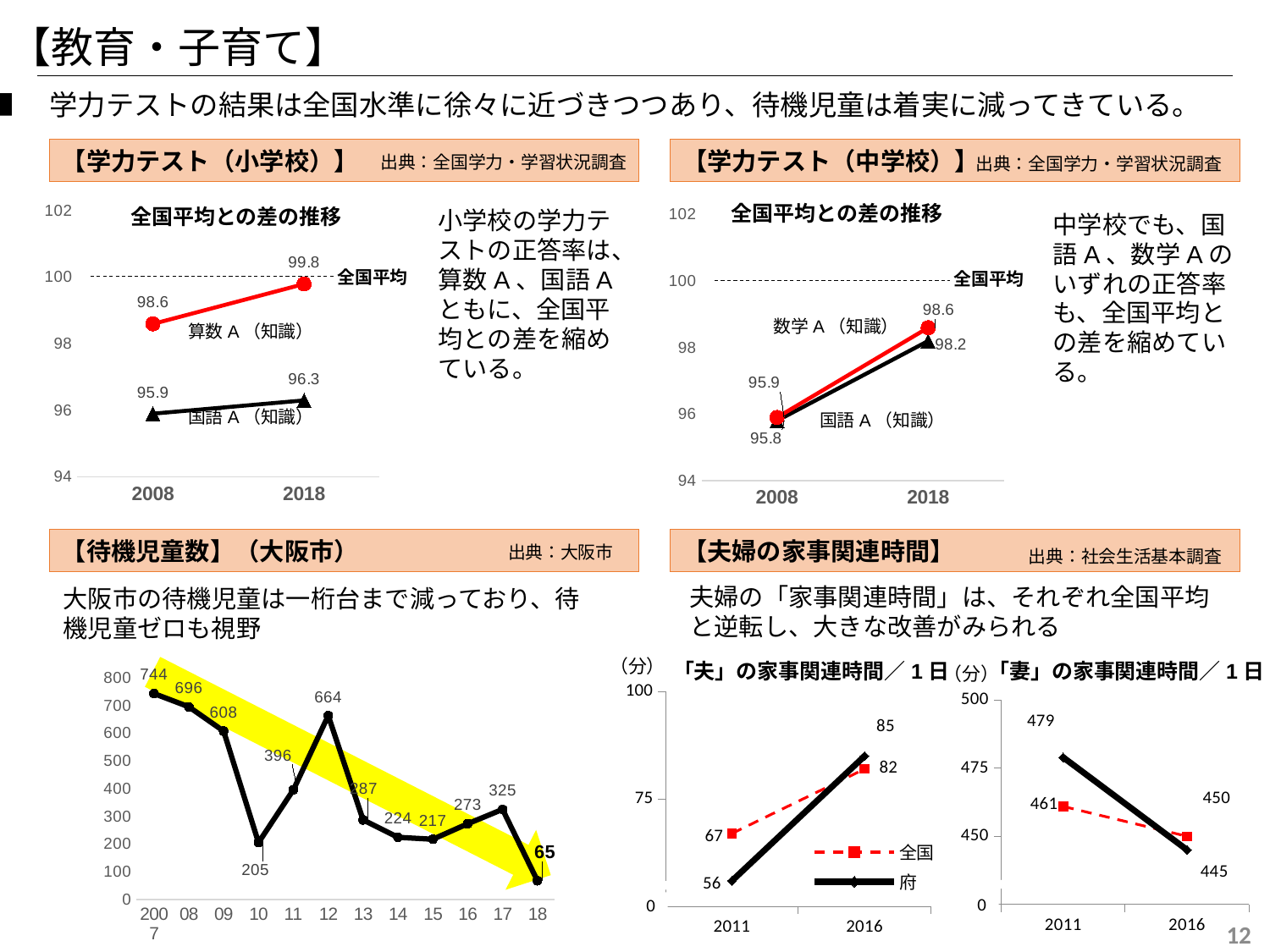

【教育・子育て】
■　学力テストの結果は全国水準に徐々に近づきつつあり、待機児童は着実に減ってきている。
【学力テスト（小学校）】
【学力テスト（中学校）】
出典：全国学力・学習状況調査
出典：全国学力・学習状況調査
全国平均との差の推移

### Chart

| Category | 国語 | 算数 |
|---|---|---|
| 2008 | 95.9 | 98.6 |
| 2018 | 96.3 | 99.8 |
全国平均との差の推移

### Chart

| Category | 国語 | 算数 |
|---|---|---|
| 2008 | 95.8 | 95.9 |
| 2018 | 98.2 | 98.6 |
小学校の学力テストの正答率は、算数A、国語Aともに、全国平均との差を縮めている。
中学校でも、国語A、数学Aのいずれの正答率も、全国平均との差を縮めている。
全国平均
全国平均
数学A（知識）
算数A（知識）
国語A（知識）
国語A（知識）
【待機児童数】（大阪市）
【夫婦の家事関連時間】
出典：大阪市
出典：社会生活基本調査
夫婦の「家事関連時間」は、それぞれ全国平均と逆転し、大きな改善がみられる
大阪市の待機児童は一桁台まで減っており、待機児童ゼロも視野

### Chart

| Category | 全国 | 府 |
|---|---|---|
| 2011 | 461.0 | 479.0 |
| 2016 | 450.0 | 445.0 |

### Chart

| Category | 全国 | 府 |
|---|---|---|
| 2011 | 67.0 | 56.0 |
| 2016 | 82.0 | 85.0 |
（分）
「妻」の家事関連時間／1日
「夫」の家事関連時間／1日
（分）

### Chart

| Category |  |
|---|---|
| 2007 | 744.0 |
| 08 | 696.0 |
| 09 | 608.0 |
| 10 | 205.0 |
| 11 | 396.0 |
| 12 | 664.0 |
| 13 | 287.0 |
| 14 | 224.0 |
| 15 | 217.0 |
| 16 | 273.0 |
| 17 | 325.0 |
| 18 | 67.0 |

0
0
12